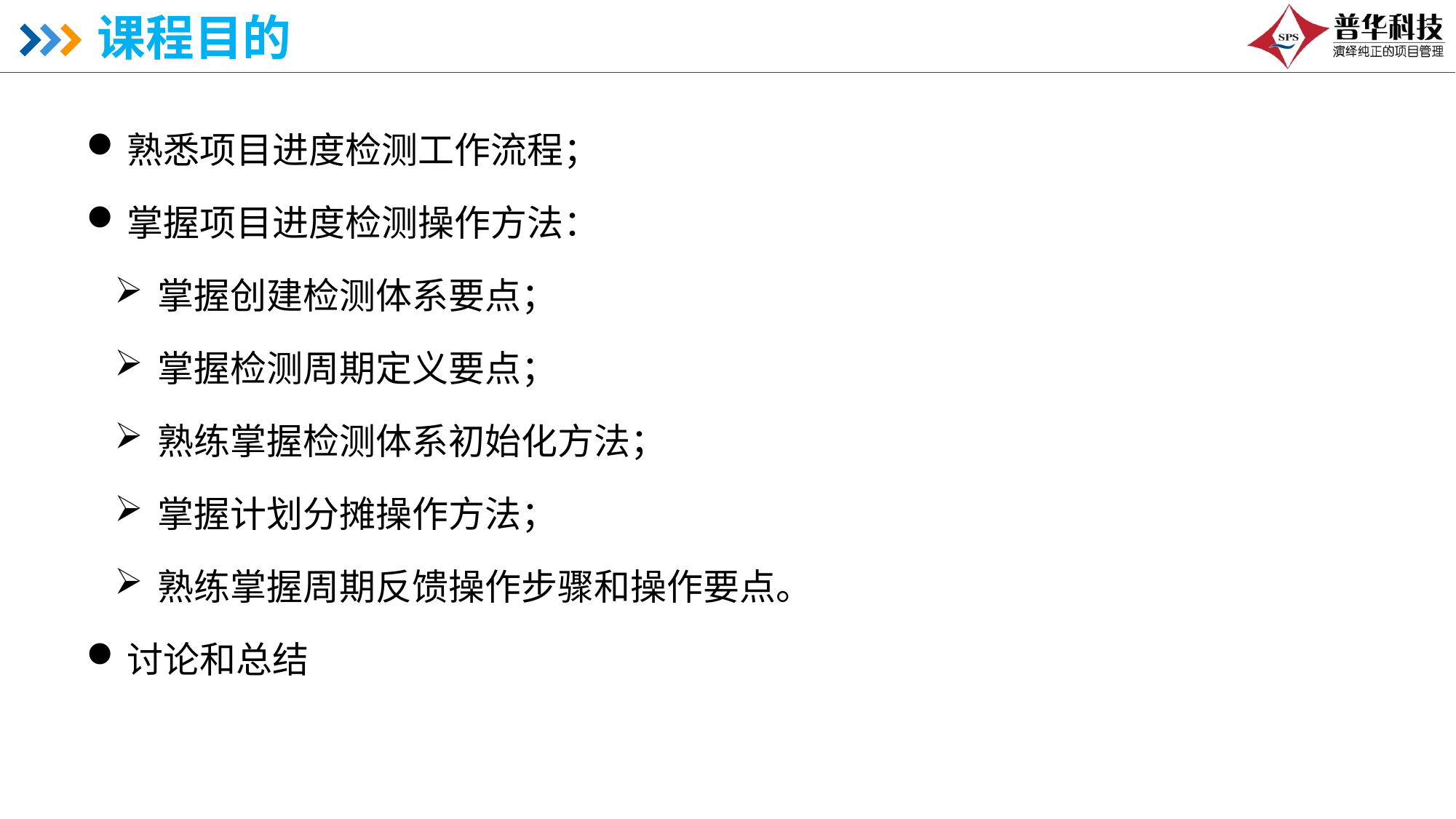

# 课程目的
熟悉项目进度检测工作流程；
掌握项目进度检测操作方法：
掌握创建检测体系要点；
掌握检测周期定义要点；
熟练掌握检测体系初始化方法；
掌握计划分摊操作方法；
熟练掌握周期反馈操作步骤和操作要点。
讨论和总结